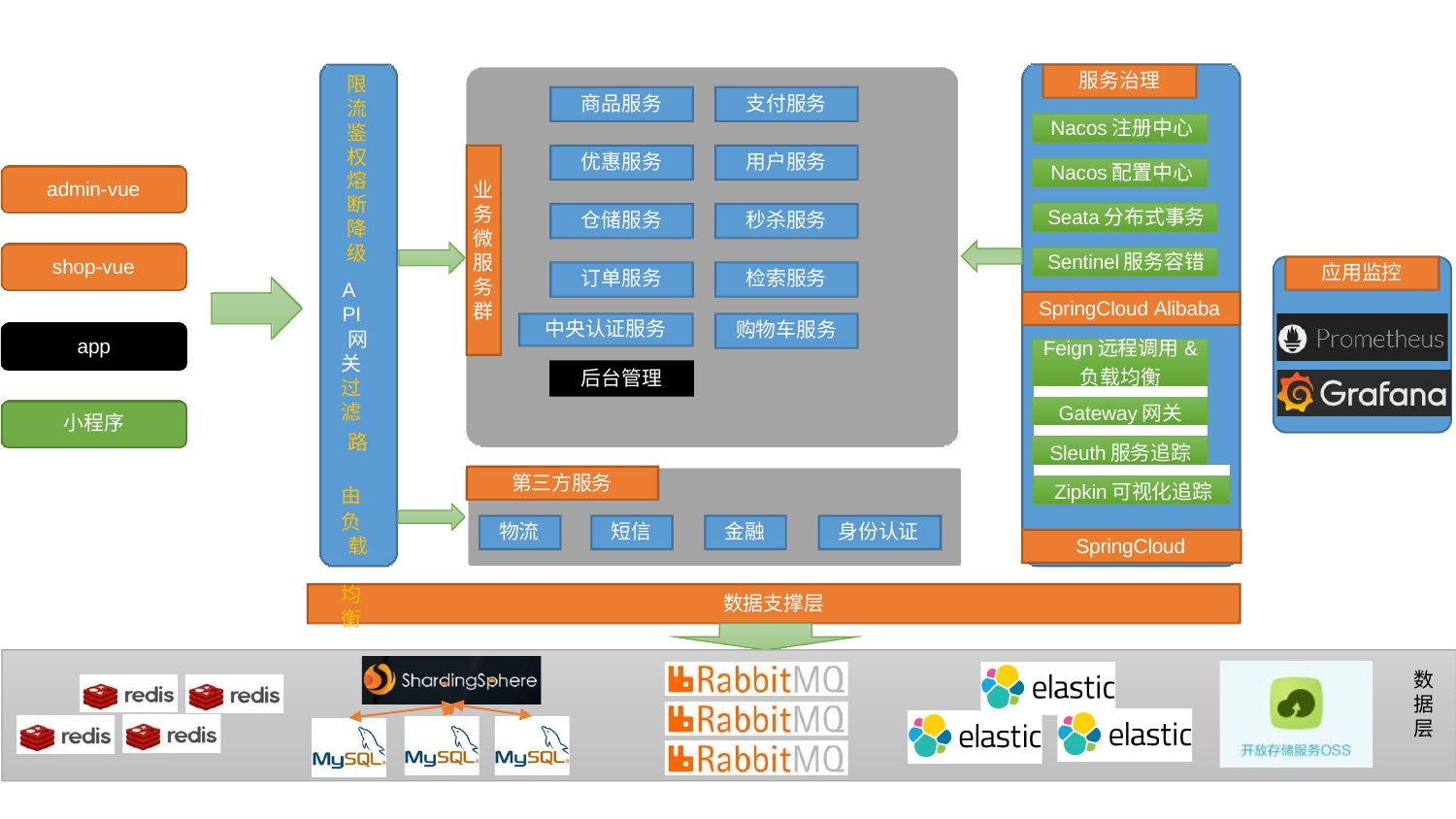

服务治理
限 流 鉴 权 熔 断 降 级
API
网 关 过 滤
路 由 负
载 均 衡

商品服务
支付服务

Nacos注册中心

业 务 微 服 务 群
优惠服务
用户服务

Nacos配置中心

admin-vue

Seata分布式事务
仓储服务
秒杀服务

Sentinel服务容错
shop-vue

应用监控

订单服务
检索服务

SpringCloud Alibaba

中央认证服务
购物车服务

app

| Feign远程调用& 负载均衡 |  |
| --- | --- |
| Gateway网关 |  |
| Sleuth服务追踪 |  |
| Zipkin可视化追踪 |  |

后台管理

小程序

第三方服务

短信
金融
物流
身份认证

SpringCloud

数据支撑层

数 据 层